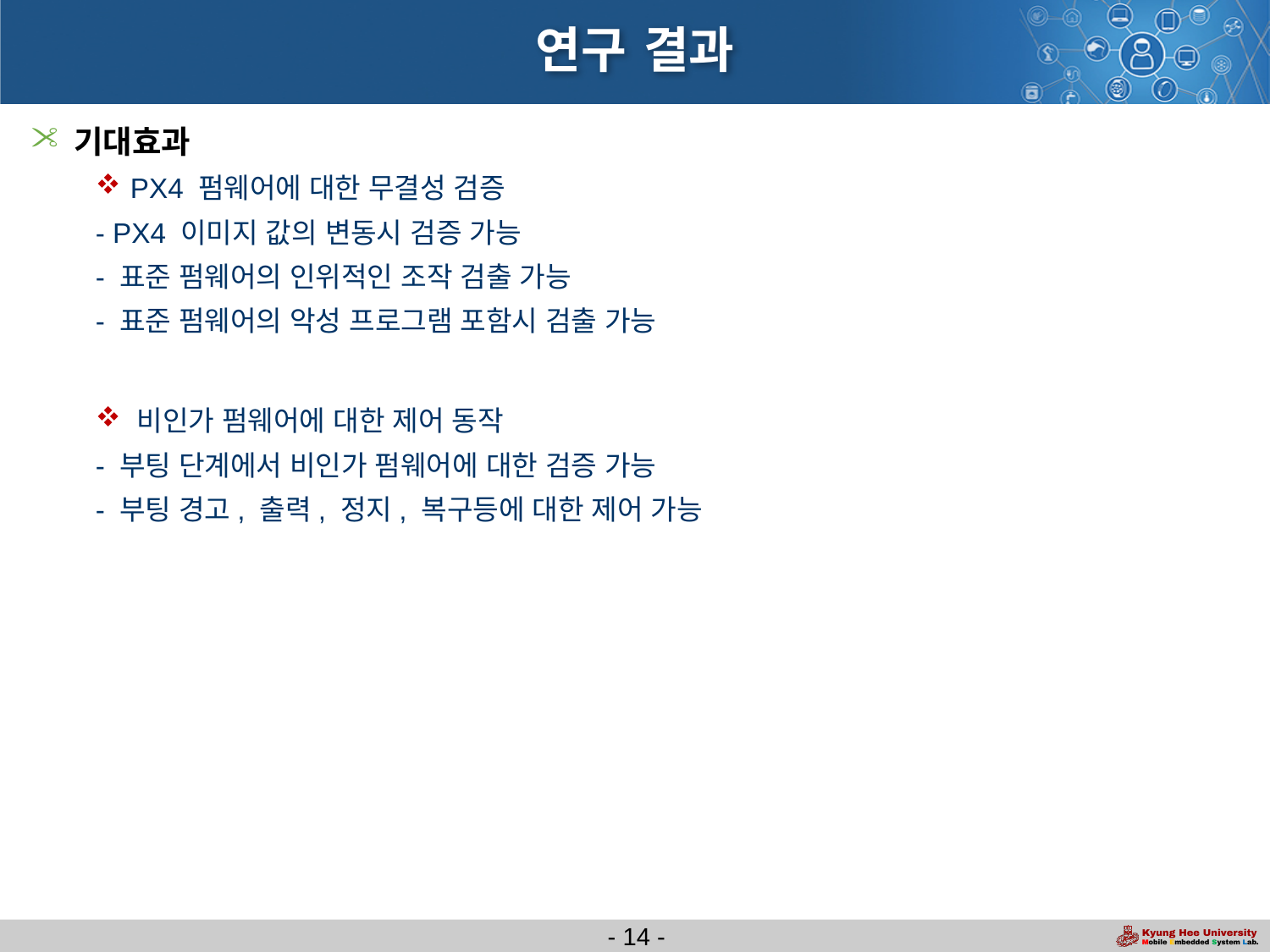

# 연구 결과
기대효과
 PX4 펌웨어에 대한 무결성 검증
- PX4 이미지 값의 변동시 검증 가능
- 표준 펌웨어의 인위적인 조작 검출 가능
- 표준 펌웨어의 악성 프로그램 포함시 검출 가능

 비인가 펌웨어에 대한 제어 동작
- 부팅 단계에서 비인가 펌웨어에 대한 검증 가능
- 부팅 경고, 출력, 정지, 복구등에 대한 제어 가능